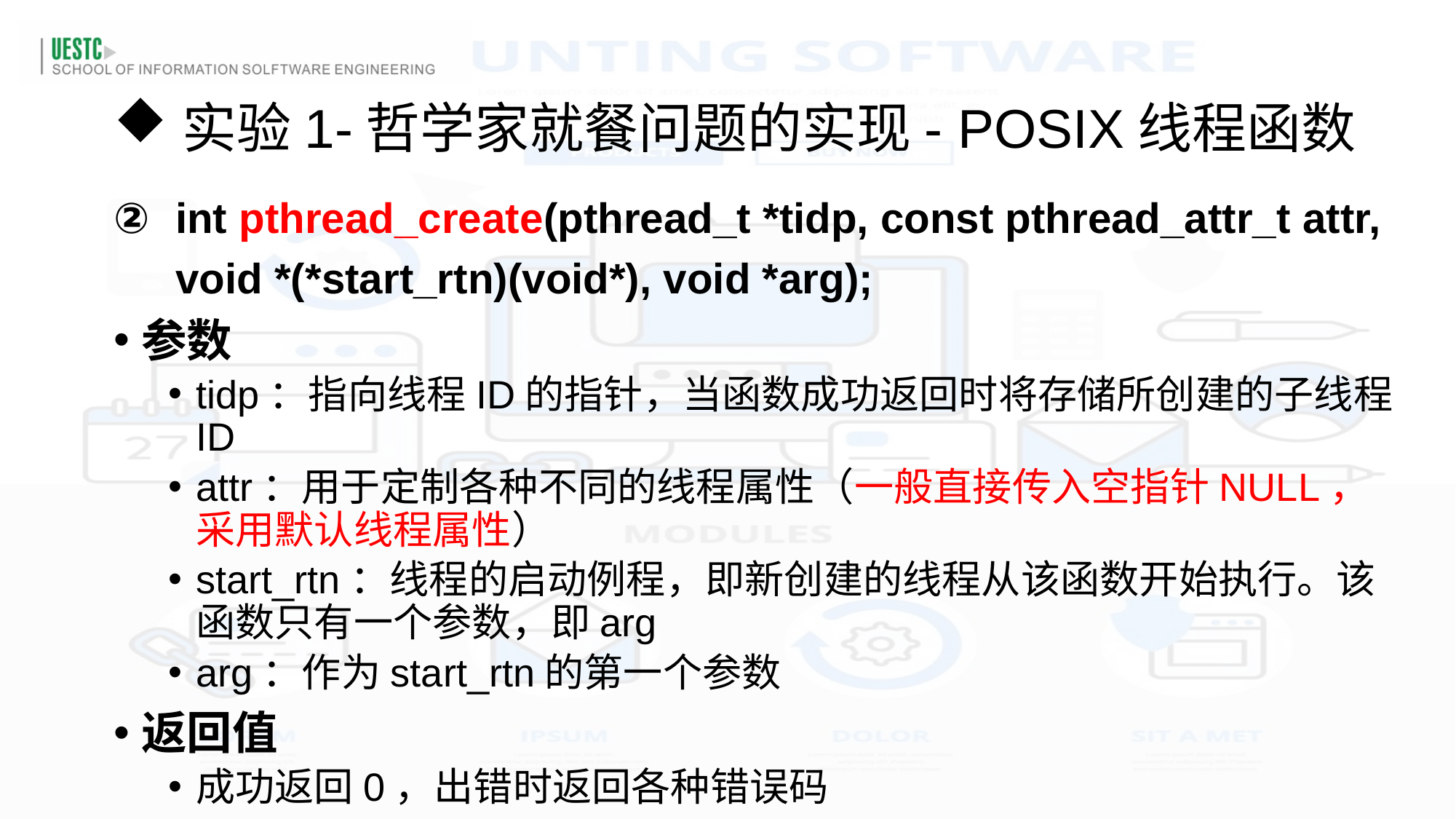

实验1-哲学家就餐问题的实现- POSIX线程函数
int pthread_create(pthread_t *tidp, const pthread_attr_t attr, void *(*start_rtn)(void*), void *arg);
参数
tidp：指向线程ID的指针，当函数成功返回时将存储所创建的子线程ID
attr：用于定制各种不同的线程属性（一般直接传入空指针NULL，采用默认线程属性）
start_rtn：线程的启动例程，即新创建的线程从该函数开始执行。该函数只有一个参数，即arg
arg：作为start_rtn的第一个参数
返回值
成功返回0，出错时返回各种错误码